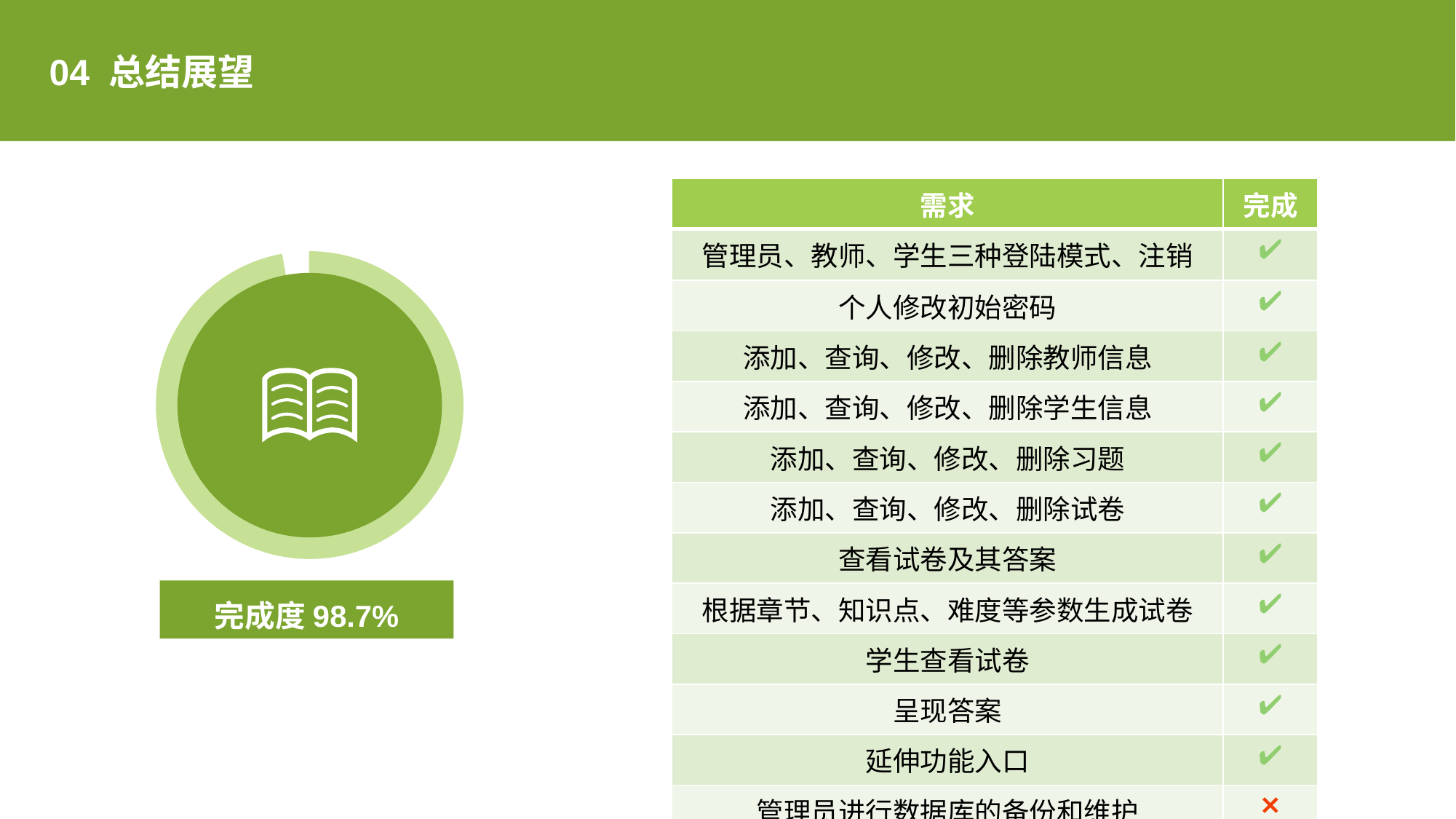

04 总结展望
| 需求 | 完成 |
| --- | --- |
| 管理员、教师、学生三种登陆模式、注销 | ✔ |
| 个人修改初始密码 | ✔ |
| 添加、查询、修改、删除教师信息 | ✔ |
| 添加、查询、修改、删除学生信息 | ✔ |
| 添加、查询、修改、删除习题 | ✔ |
| 添加、查询、修改、删除试卷 | ✔ |
| 查看试卷及其答案 | ✔ |
| 根据章节、知识点、难度等参数生成试卷 | ✔ |
| 学生查看试卷 | ✔ |
| 呈现答案 | ✔ |
| 延伸功能入口 | ✔ |
| 管理员进行数据库的备份和维护 | ❌ |

完成度98.7%